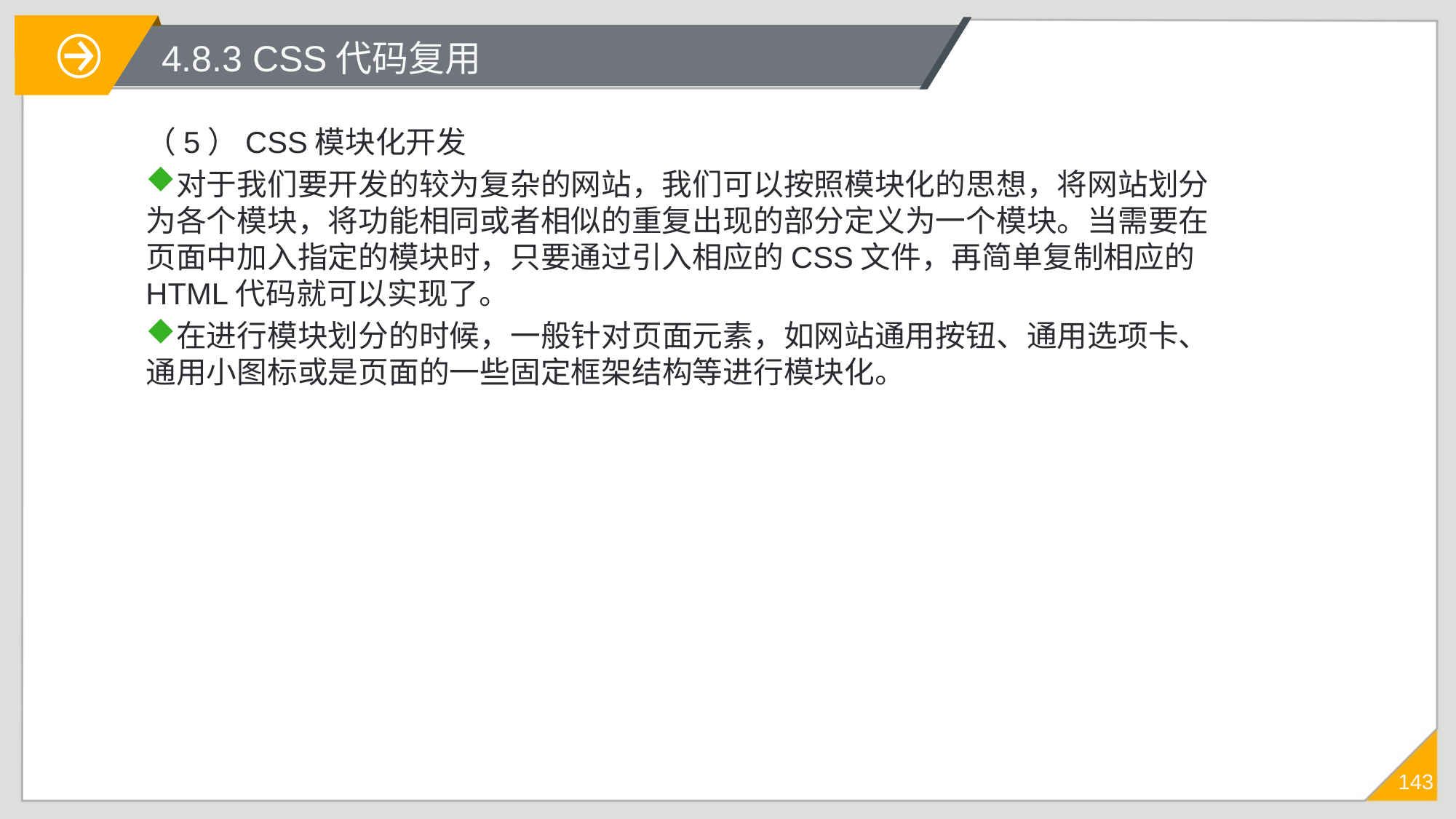

# 4.8.3 CSS代码复用
（5）CSS模块化开发
对于我们要开发的较为复杂的网站，我们可以按照模块化的思想，将网站划分为各个模块，将功能相同或者相似的重复出现的部分定义为一个模块。当需要在页面中加入指定的模块时，只要通过引入相应的CSS文件，再简单复制相应的HTML代码就可以实现了。
在进行模块划分的时候，一般针对页面元素，如网站通用按钮、通用选项卡、通用小图标或是页面的一些固定框架结构等进行模块化。